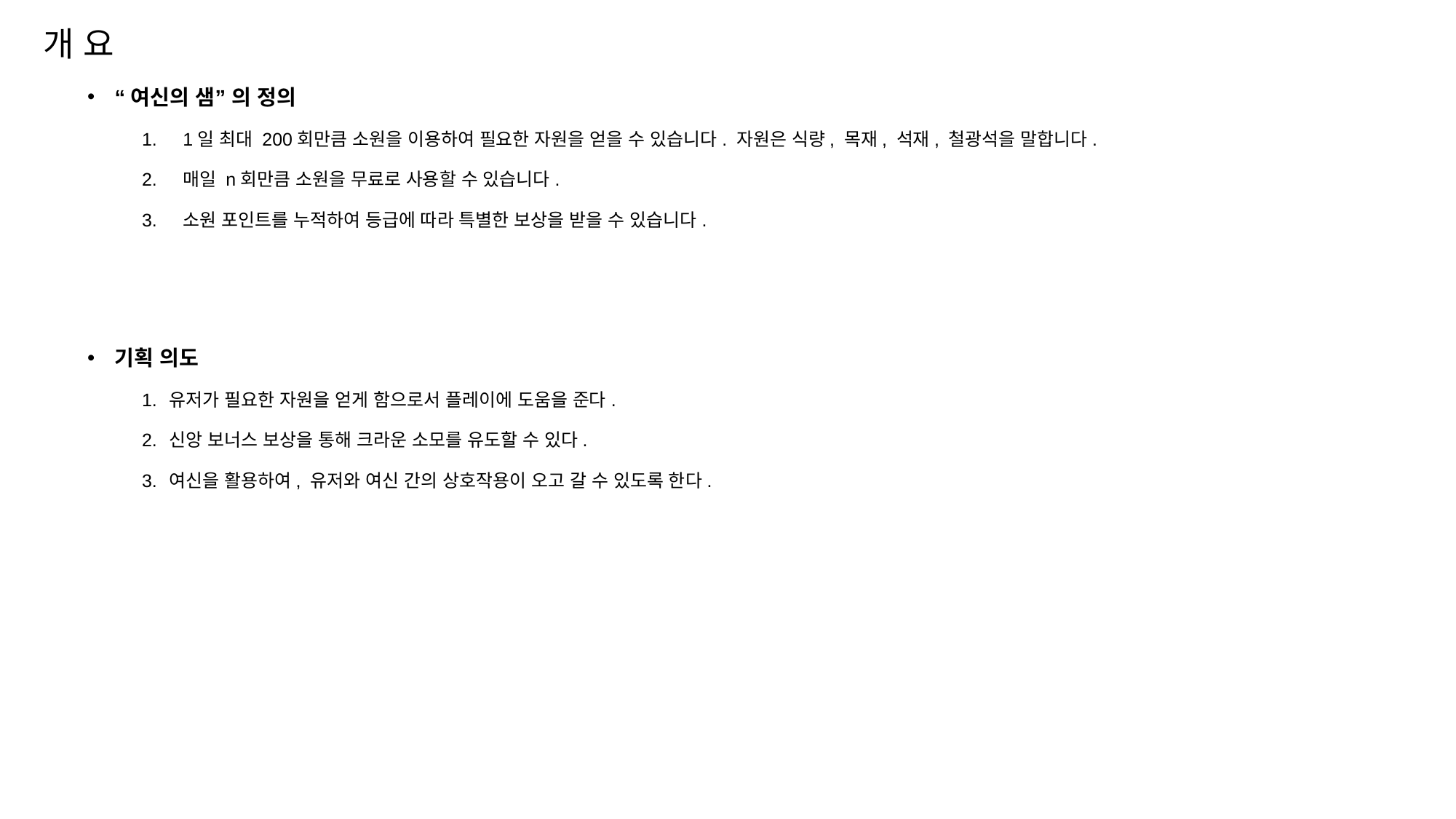

개 요
“여신의 샘” 의 정의
1일 최대 200회만큼 소원을 이용하여 필요한 자원을 얻을 수 있습니다. 자원은 식량, 목재, 석재, 철광석을 말합니다.
매일 n회만큼 소원을 무료로 사용할 수 있습니다.
소원 포인트를 누적하여 등급에 따라 특별한 보상을 받을 수 있습니다.
기획 의도
유저가 필요한 자원을 얻게 함으로서 플레이에 도움을 준다.
신앙 보너스 보상을 통해 크라운 소모를 유도할 수 있다.
여신을 활용하여, 유저와 여신 간의 상호작용이 오고 갈 수 있도록 한다.